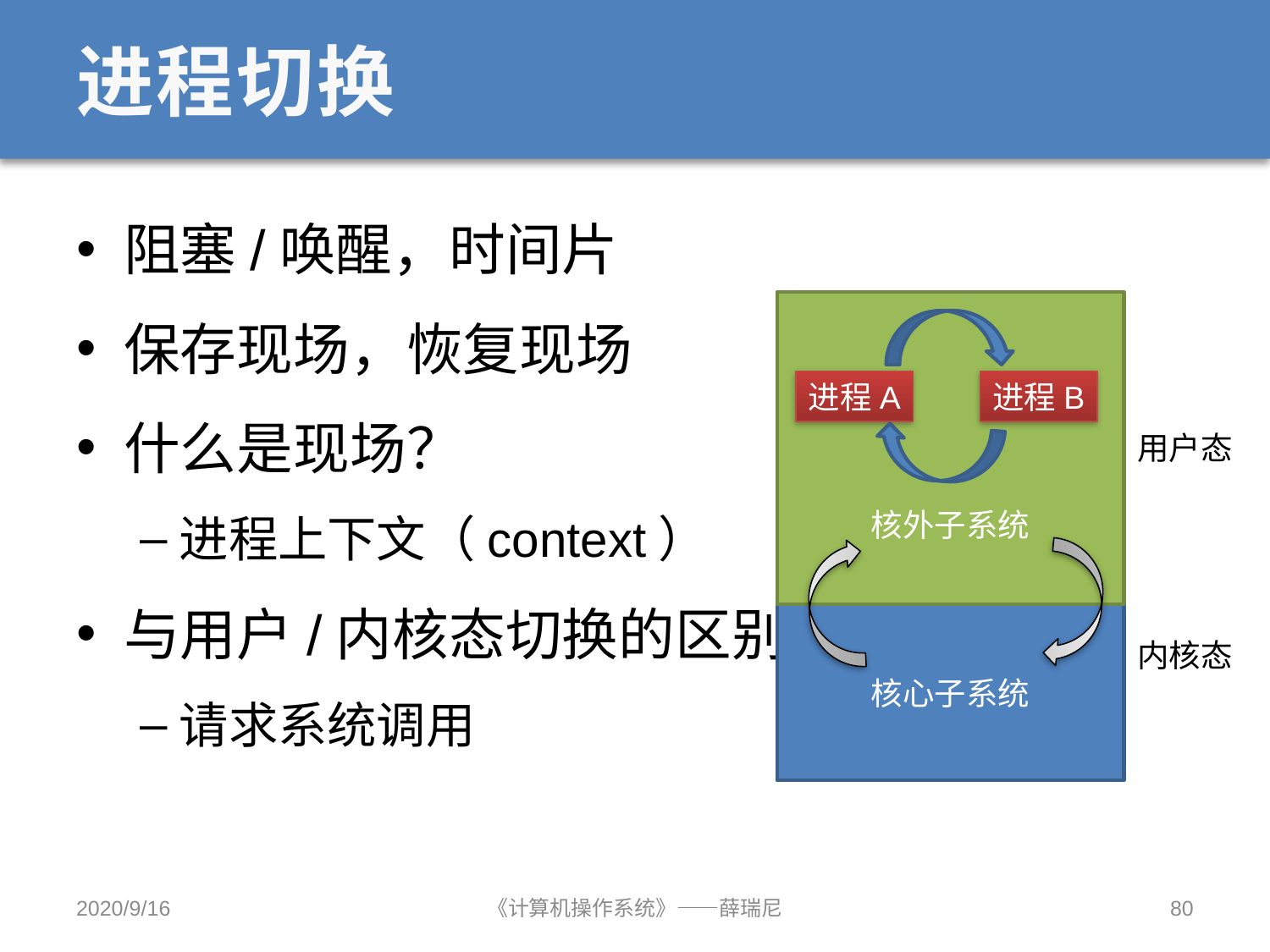

# 进程切换
阻塞/唤醒，时间片
保存现场，恢复现场
什么是现场？
进程上下文（context）
与用户/内核态切换的区别
请求系统调用

核外子系统

进程A
进程B
用户态

核心子系统
内核态
2020/9/16
《计算机操作系统》——薛瑞尼
80